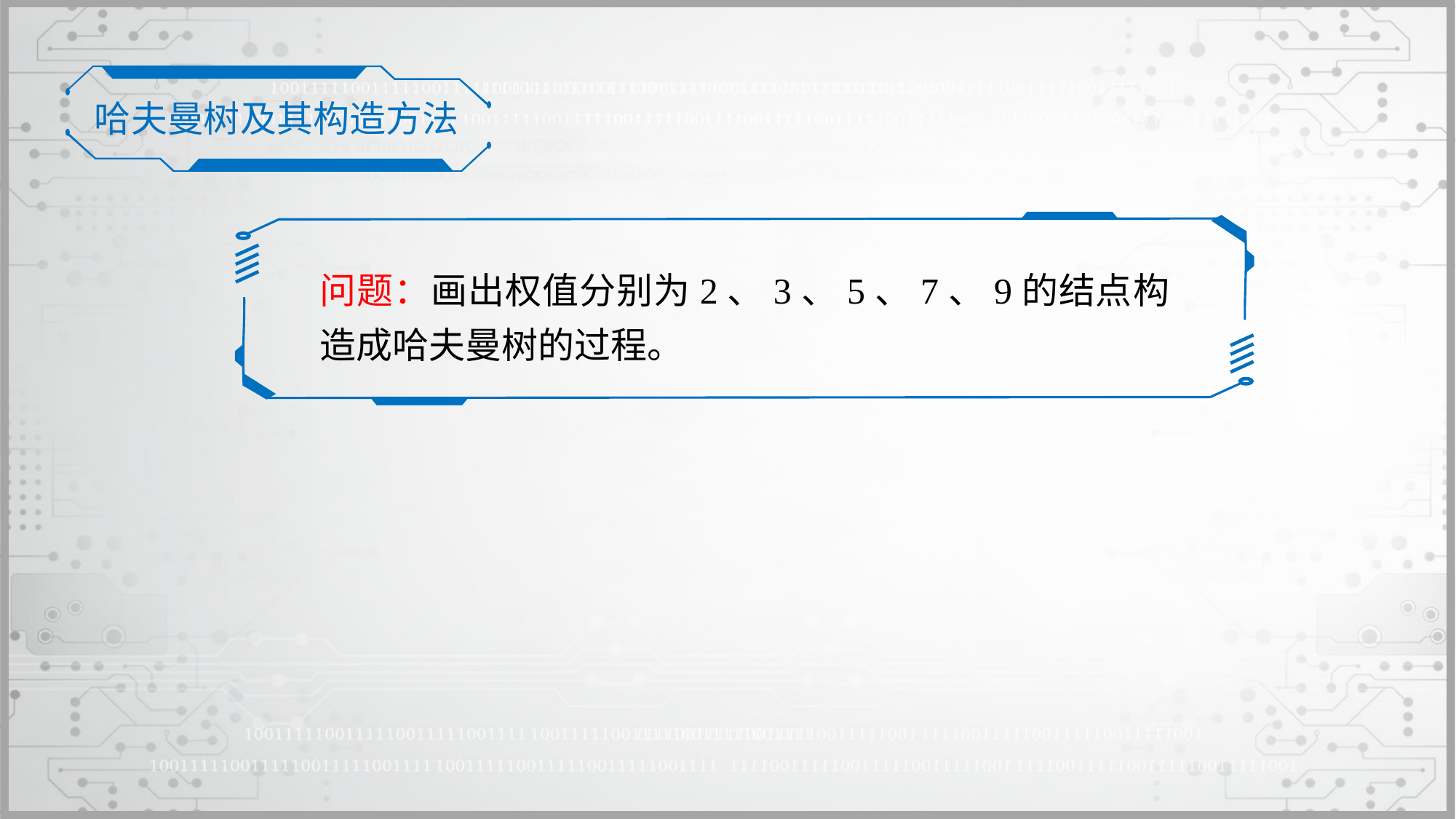

哈夫曼树及其构造方法

问题：画出权值分别为2、3、5、7、9的结点构造成哈夫曼树的过程。